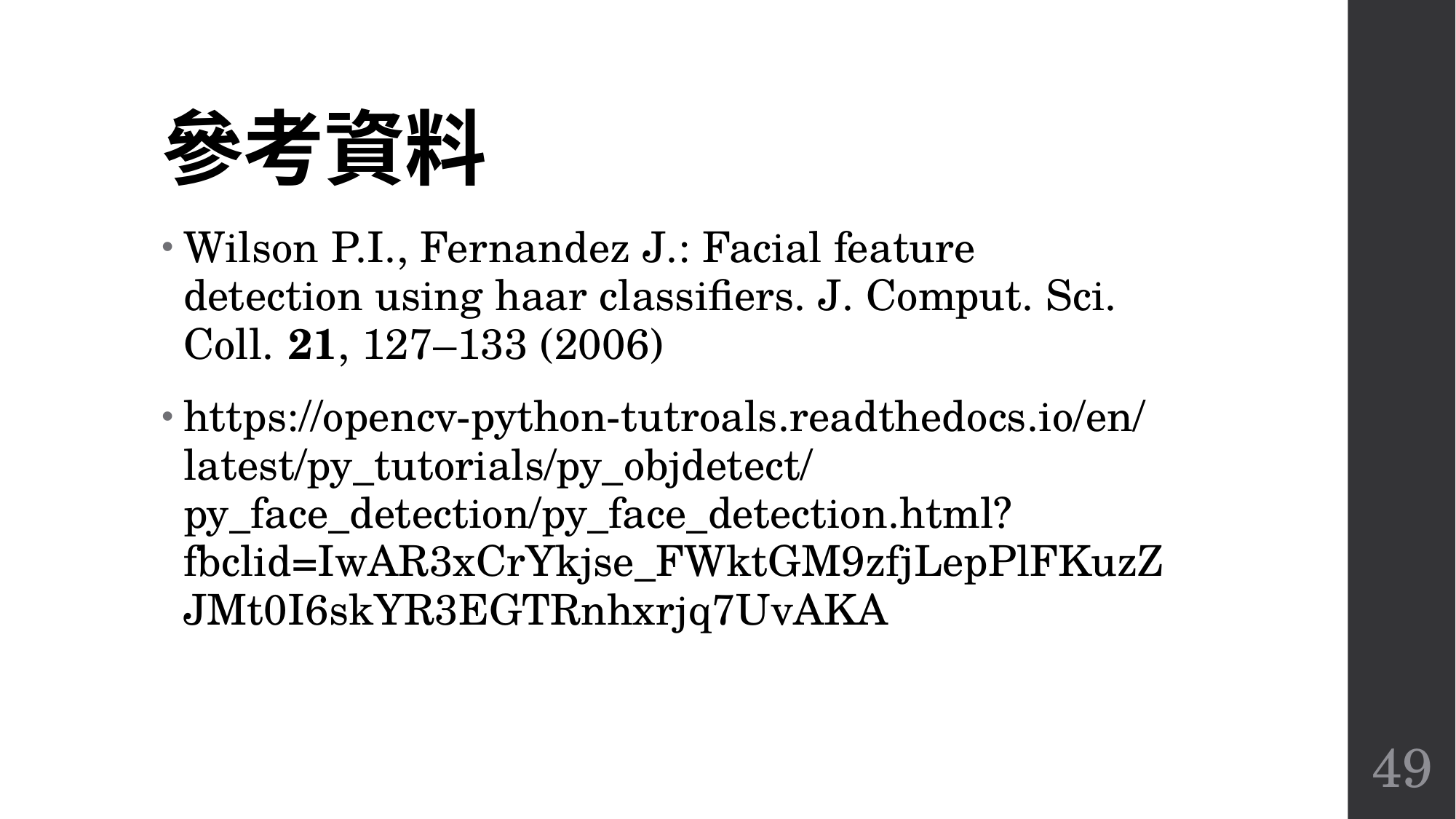

# 參考資料
Wilson P.I., Fernandez J.: Facial feature detection using haar classifiers. J. Comput. Sci. Coll. 21, 127–133 (2006)
https://opencv-python-tutroals.readthedocs.io/en/latest/py_tutorials/py_objdetect/py_face_detection/py_face_detection.html?fbclid=IwAR3xCrYkjse_FWktGM9zfjLepPlFKuzZJMt0I6skYR3EGTRnhxrjq7UvAKA
49